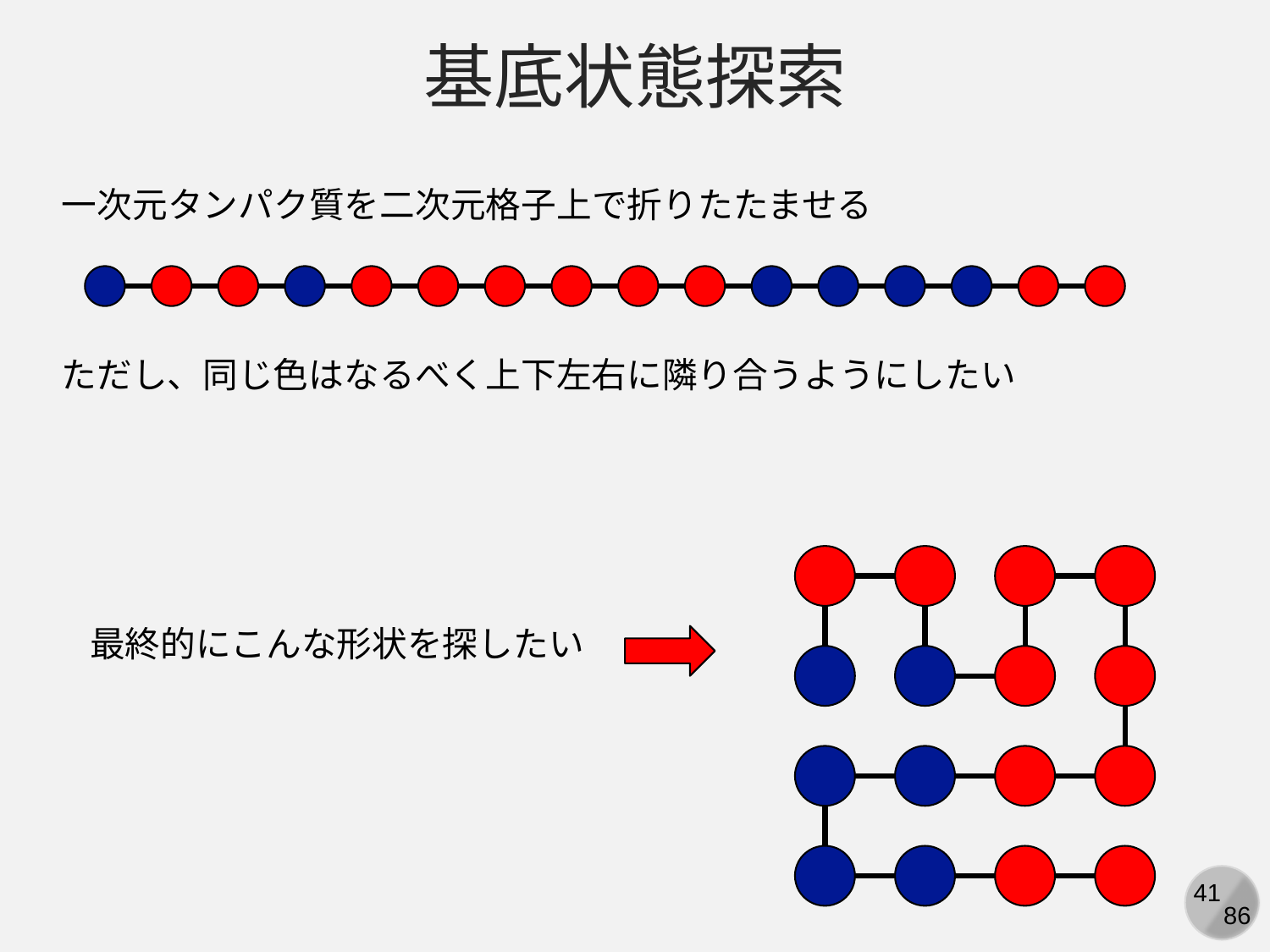

基底状態探索
一次元タンパク質を二次元格子上で折りたたませる

ただし、同じ色はなるべく上下左右に隣り合うようにしたい

最終的にこんな形状を探したい